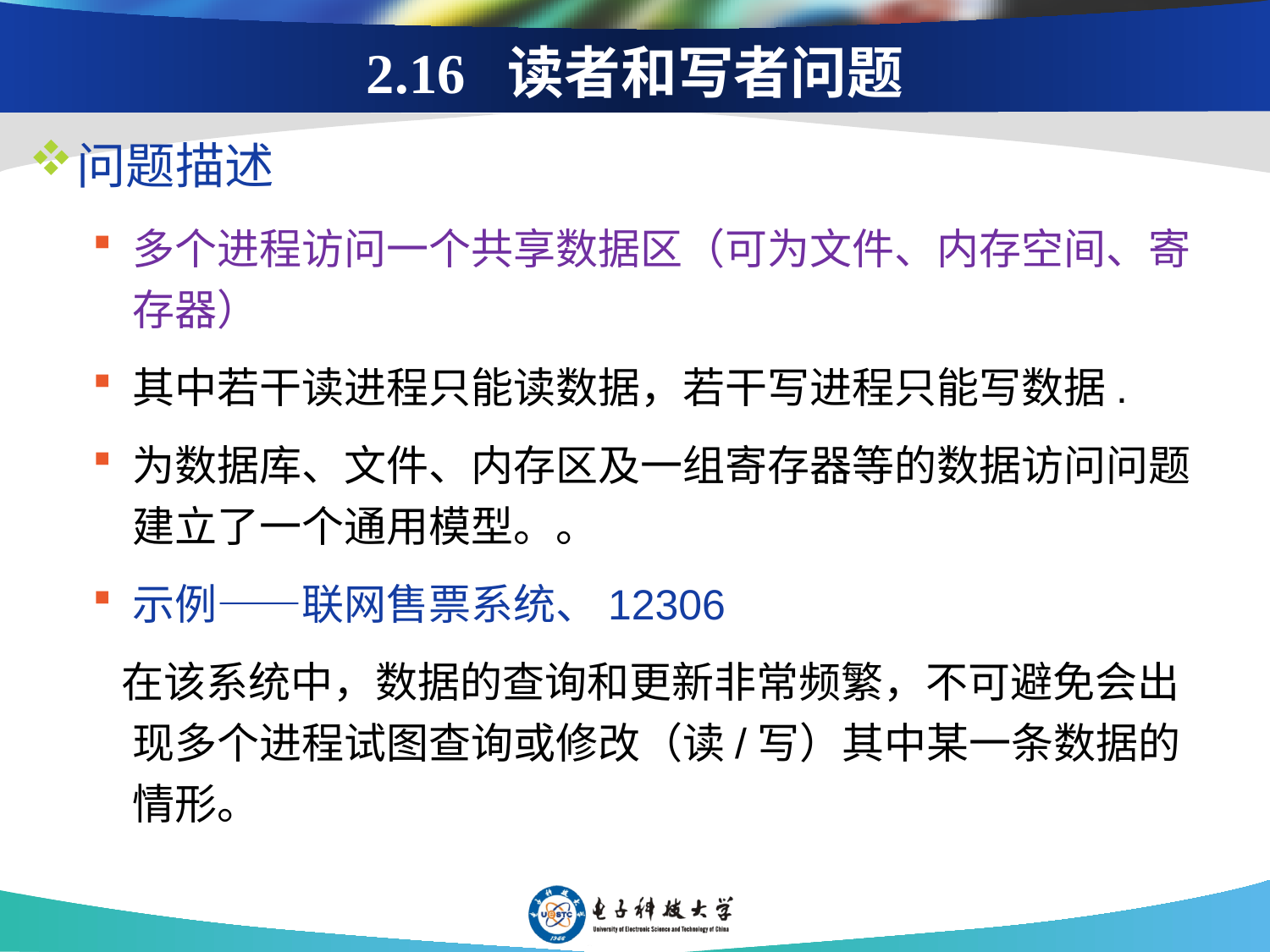

# 2.16  读者和写者问题
问题描述
多个进程访问一个共享数据区（可为文件、内存空间、寄存器）
其中若干读进程只能读数据，若干写进程只能写数据.
为数据库、文件、内存区及一组寄存器等的数据访问问题建立了一个通用模型。。
示例——联网售票系统、12306
  在该系统中，数据的查询和更新非常频繁，不可避免会出现多个进程试图查询或修改（读/写）其中某一条数据的情形。